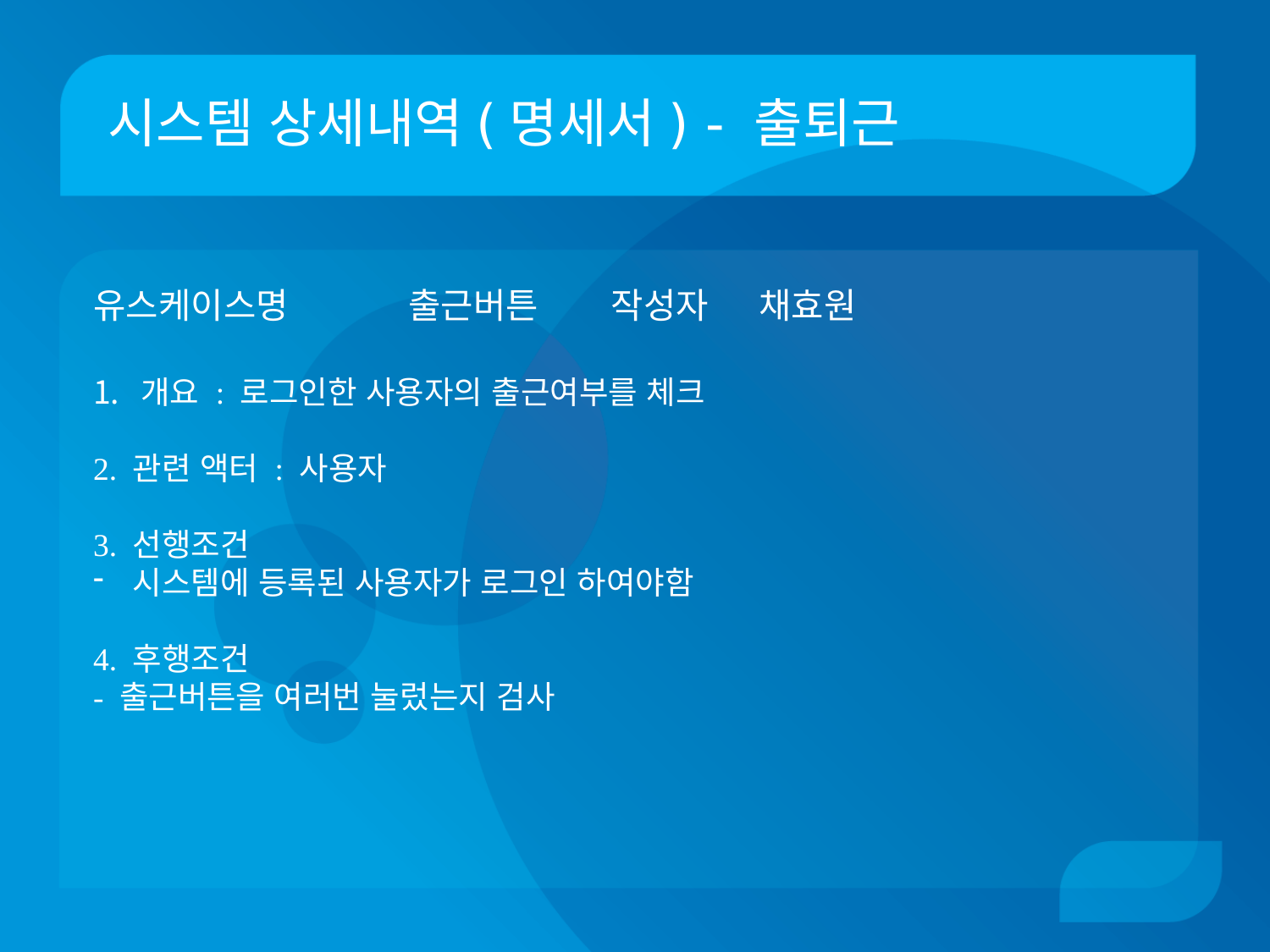

# 시스템 상세내역(명세서) - 출퇴근
유스케이스명            출근버튼     	 작성자     채효원
개요 : 로그인한 사용자의 출근여부를 체크

2. 관련 액터 : 사용자

3. 선행조건
시스템에 등록된 사용자가 로그인 하여야함

4. 후행조건
- 출근버튼을 여러번 눌렀는지 검사